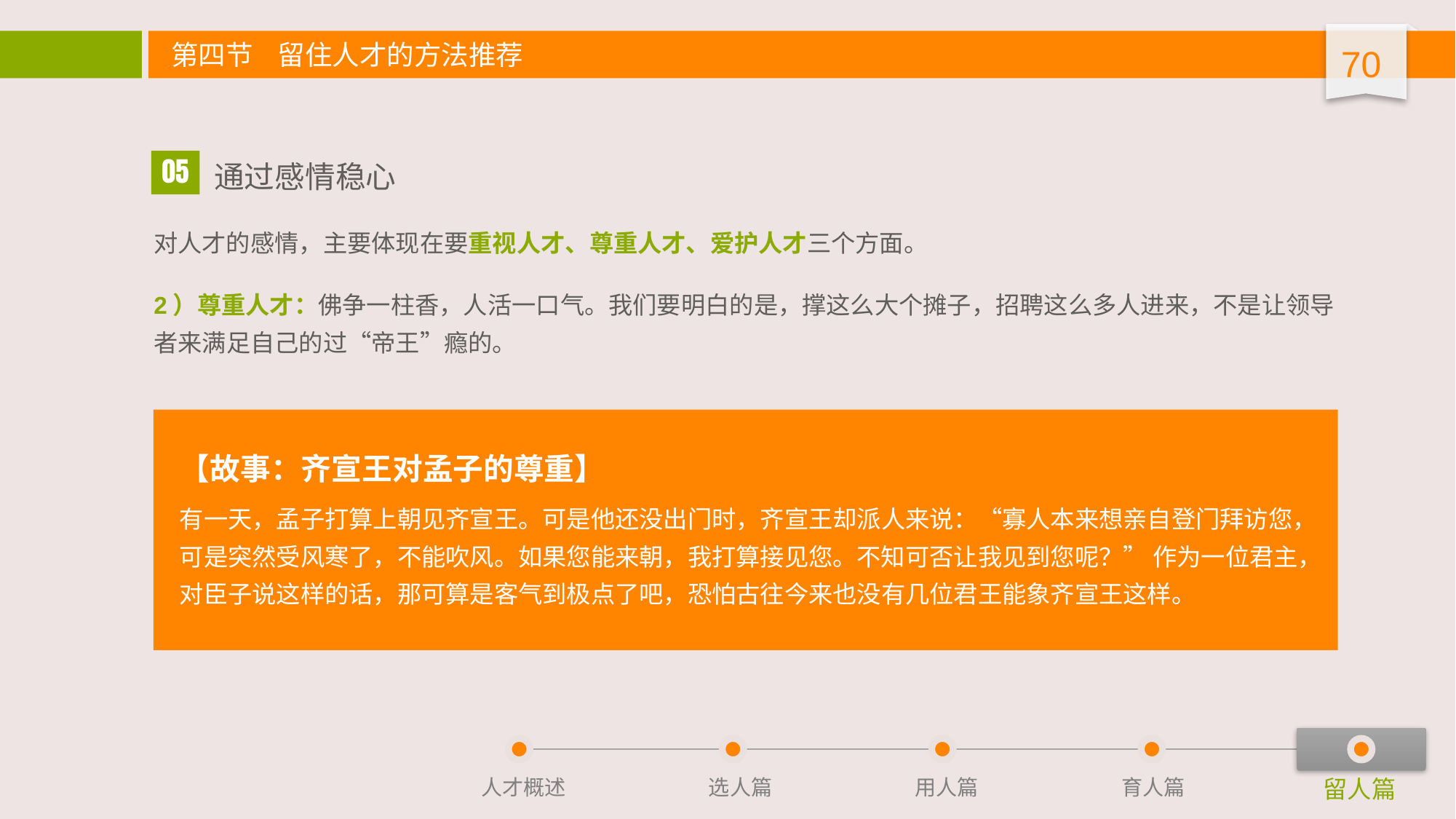

通过感情稳心
05
对人才的感情，主要体现在要重视人才、尊重人才、爱护人才三个方面。
2）尊重人才：佛争一柱香，人活一口气。我们要明白的是，撑这么大个摊子，招聘这么多人进来，不是让领导者来满足自己的过“帝王”瘾的。

【故事：齐宣王对孟子的尊重】
有一天，孟子打算上朝见齐宣王。可是他还没出门时，齐宣王却派人来说：“寡人本来想亲自登门拜访您，可是突然受风寒了，不能吹风。如果您能来朝，我打算接见您。不知可否让我见到您呢？” 作为一位君主，对臣子说这样的话，那可算是客气到极点了吧，恐怕古往今来也没有几位君王能象齐宣王这样。